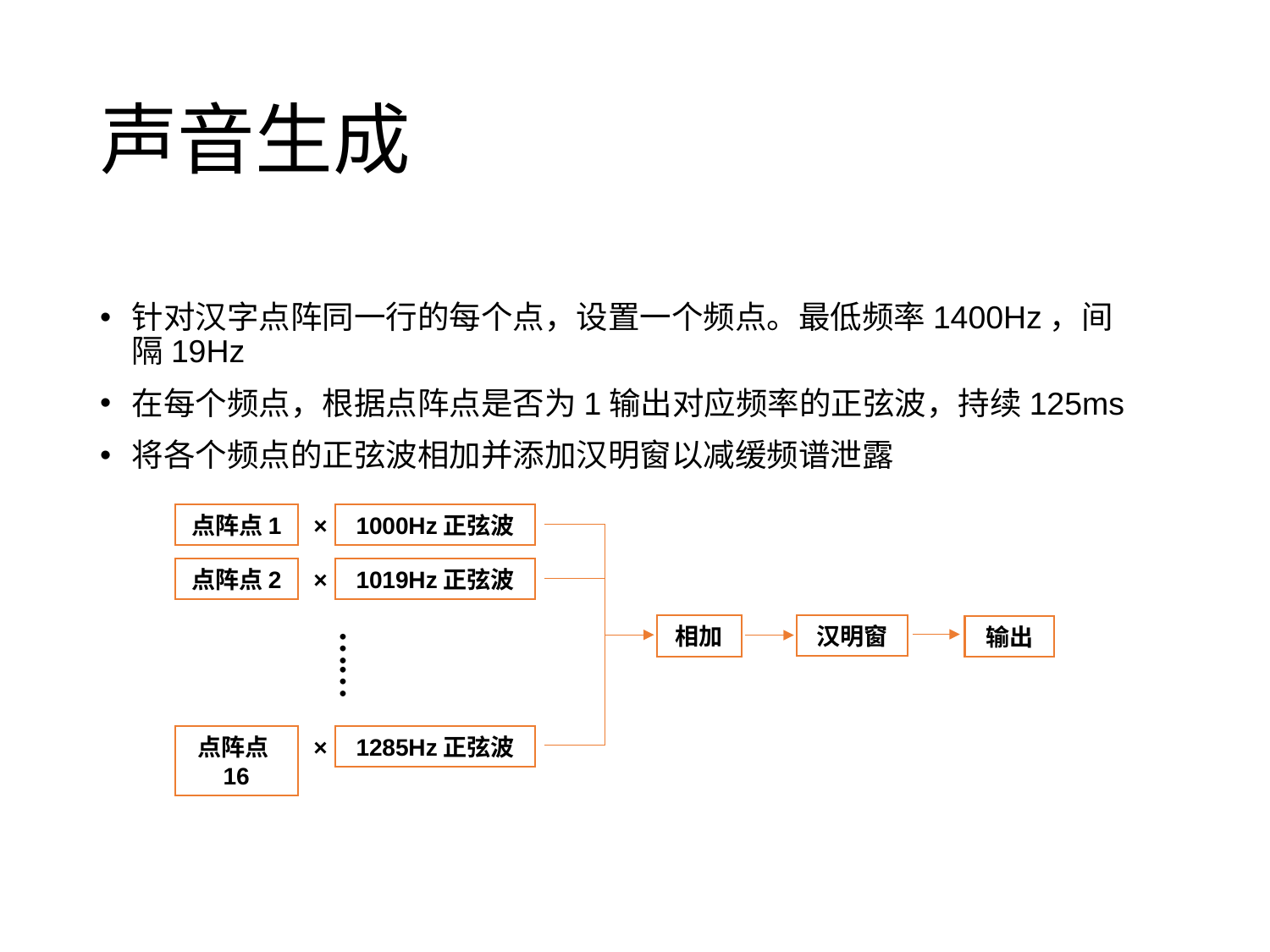

# 声音生成
针对汉字点阵同一行的每个点，设置一个频点。最低频率1400Hz，间隔19Hz
在每个频点，根据点阵点是否为1输出对应频率的正弦波，持续125ms
将各个频点的正弦波相加并添加汉明窗以减缓频谱泄露

点阵点1
×
1000Hz正弦波
点阵点2
×
1019Hz正弦波
汉明窗
相加
输出
……
点阵点16
×
1285Hz正弦波